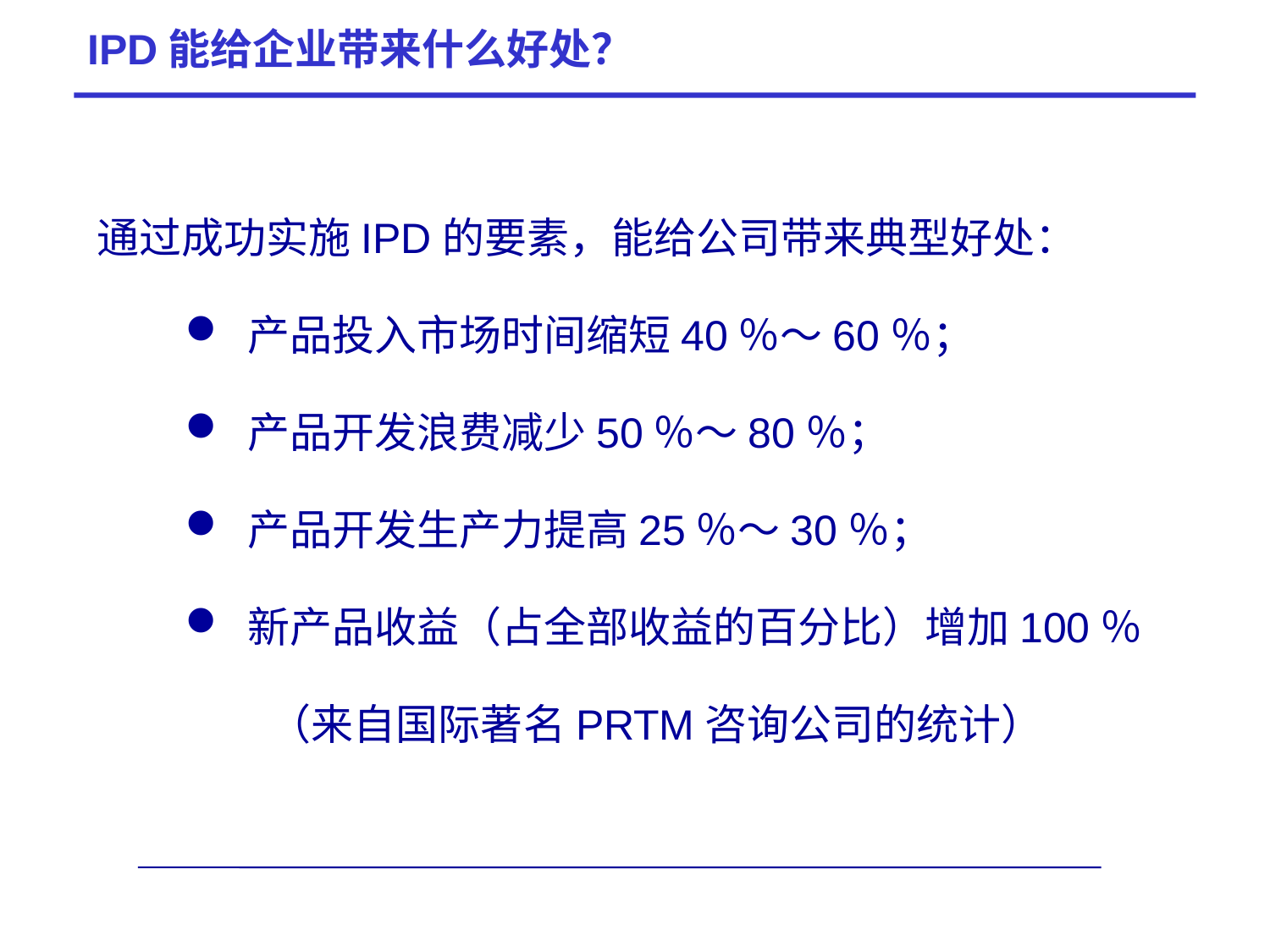

IPD能给企业带来什么好处？
通过成功实施IPD的要素，能给公司带来典型好处：
产品投入市场时间缩短40％～60％；
产品开发浪费减少50％～80％；
产品开发生产力提高25％～30％；
新产品收益（占全部收益的百分比）增加100％
                 （来自国际著名PRTM咨询公司的统计）